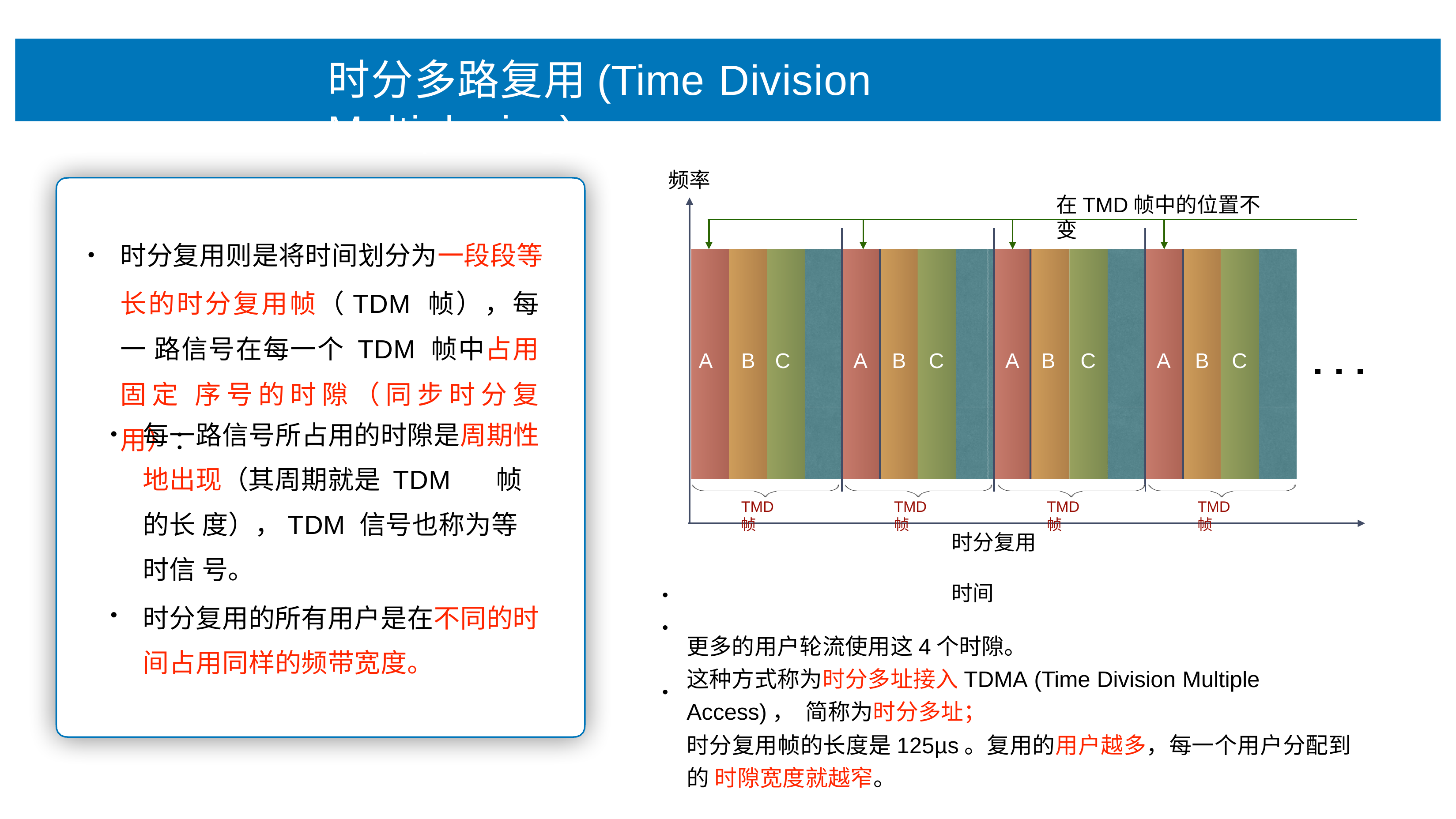

# 时分多路复⽤(Time Division Multiplexing)

频率

在TMD帧中的位置不变

时分复⽤则是将时间划分为⼀段段等
⻓的时分复⽤帧（TDM 帧），每⼀ 路信号在每⼀个 TDM 帧中占⽤固定 序号的时隙（同步时分复⽤）：
|  |  |  |  |  |  |  |  |  |  |  |  |
| --- | --- | --- | --- | --- | --- | --- | --- | --- | --- | --- | --- |
| A | B | C | A | B | C | A | B | C | A | B | C |
|  |  |  |  |  |  |  |  |  |  |  |  |
•

每⼀路信号所占⽤的时隙是周期性 地出现（其周期就是 TDM	帧的⻓ 度），TDM 信号也称为等时信 号。
时分复⽤的所有⽤户是在不同的时 间占⽤同样的频带宽度。

TMD帧
TMD帧
TMD帧
TMD帧

时分复⽤	时间

更多的⽤户轮流使⽤这4个时隙。
这种⽅式称为时分多址接⼊TDMA (Time Division Multiple Access)，  简称为时分多址；
时分复⽤帧的⻓度是125µs。复⽤的⽤户越多，每⼀个⽤户分配到的 时隙宽度就越窄。
•
•
•
•